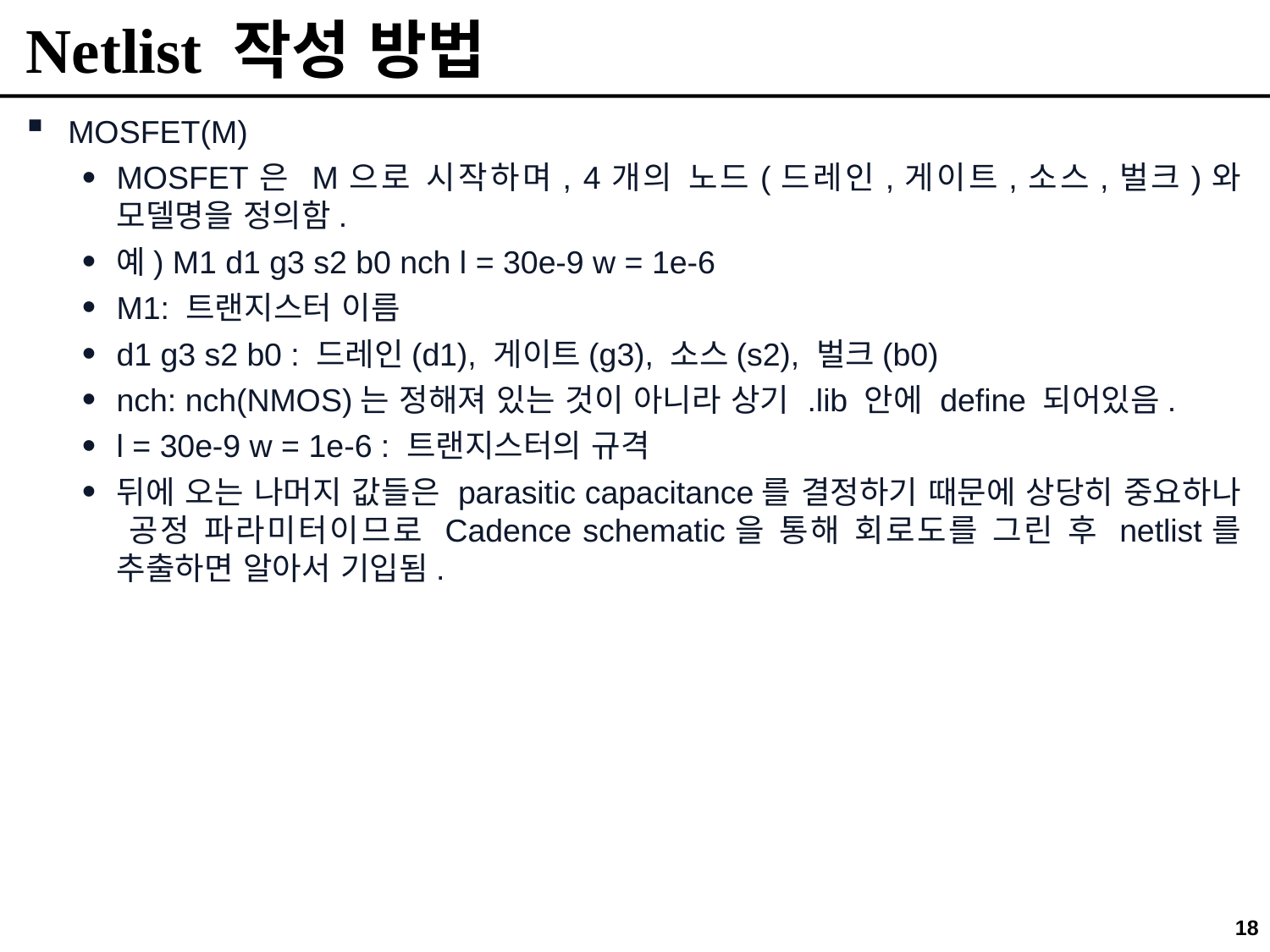

# Netlist 작성 방법
MOSFET(M)
MOSFET은 M으로 시작하며, 4개의 노드(드레인,게이트,소스,벌크)와 모델명을 정의함.
예) M1 d1 g3 s2 b0 nch l = 30e-9 w = 1e-6
M1: 트랜지스터 이름
d1 g3 s2 b0 : 드레인(d1), 게이트(g3), 소스(s2), 벌크(b0)
nch: nch(NMOS)는 정해져 있는 것이 아니라 상기 .lib 안에 define 되어있음.
l = 30e-9 w = 1e-6 : 트랜지스터의 규격
뒤에 오는 나머지 값들은 parasitic capacitance를 결정하기 때문에 상당히 중요하나 공정 파라미터이므로 Cadence schematic을 통해 회로도를 그린 후 netlist를 추출하면 알아서 기입됨.